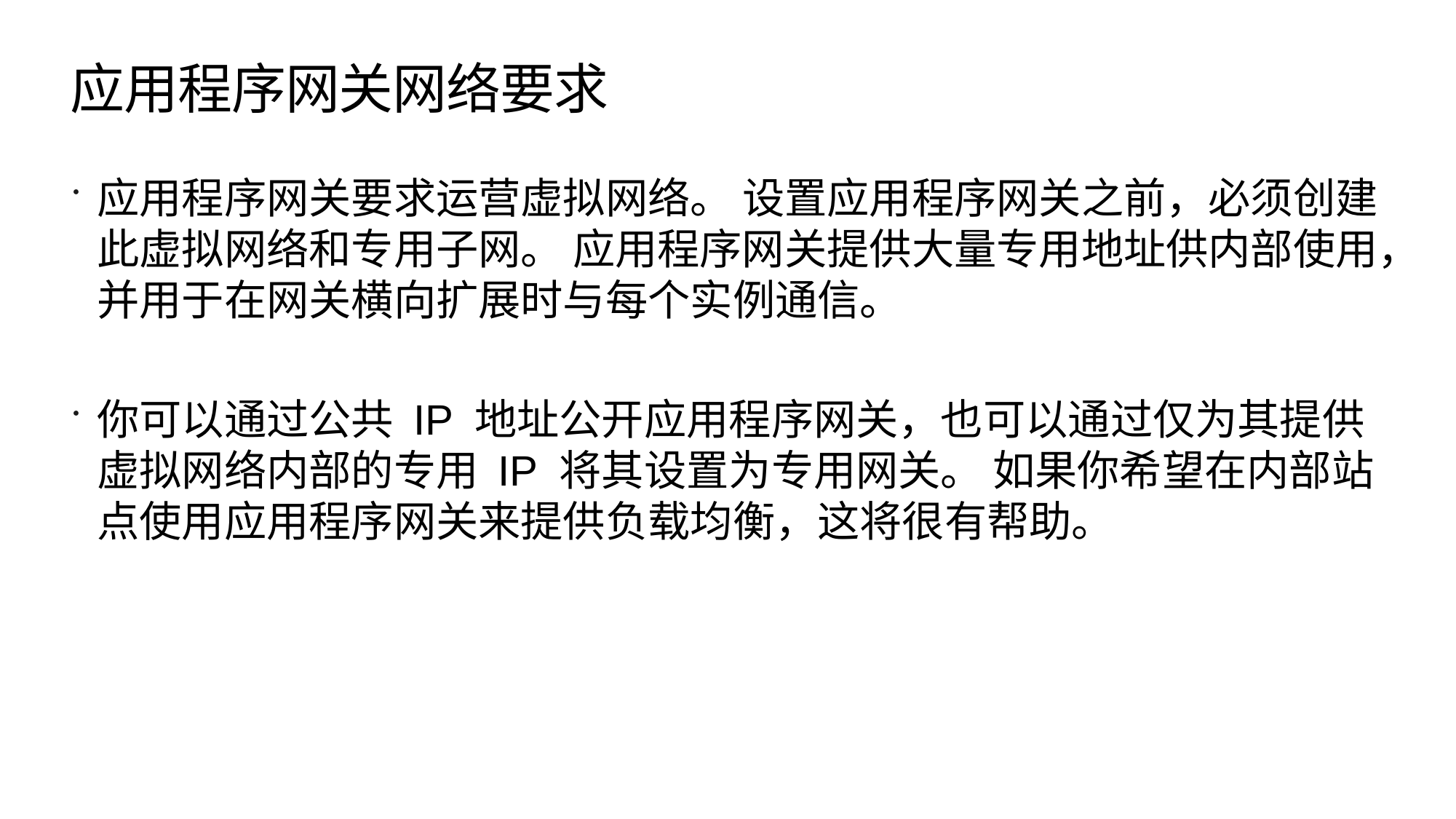

# 应用程序网关网络要求
应用程序网关要求运营虚拟网络。 设置应用程序网关之前，必须创建此虚拟网络和专用子网。 应用程序网关提供大量专用地址供内部使用，并用于在网关横向扩展时与每个实例通信。

你可以通过公共 IP 地址公开应用程序网关，也可以通过仅为其提供虚拟网络内部的专用 IP 将其设置为专用网关。 如果你希望在内部站点使用应用程序网关来提供负载均衡，这将很有帮助。